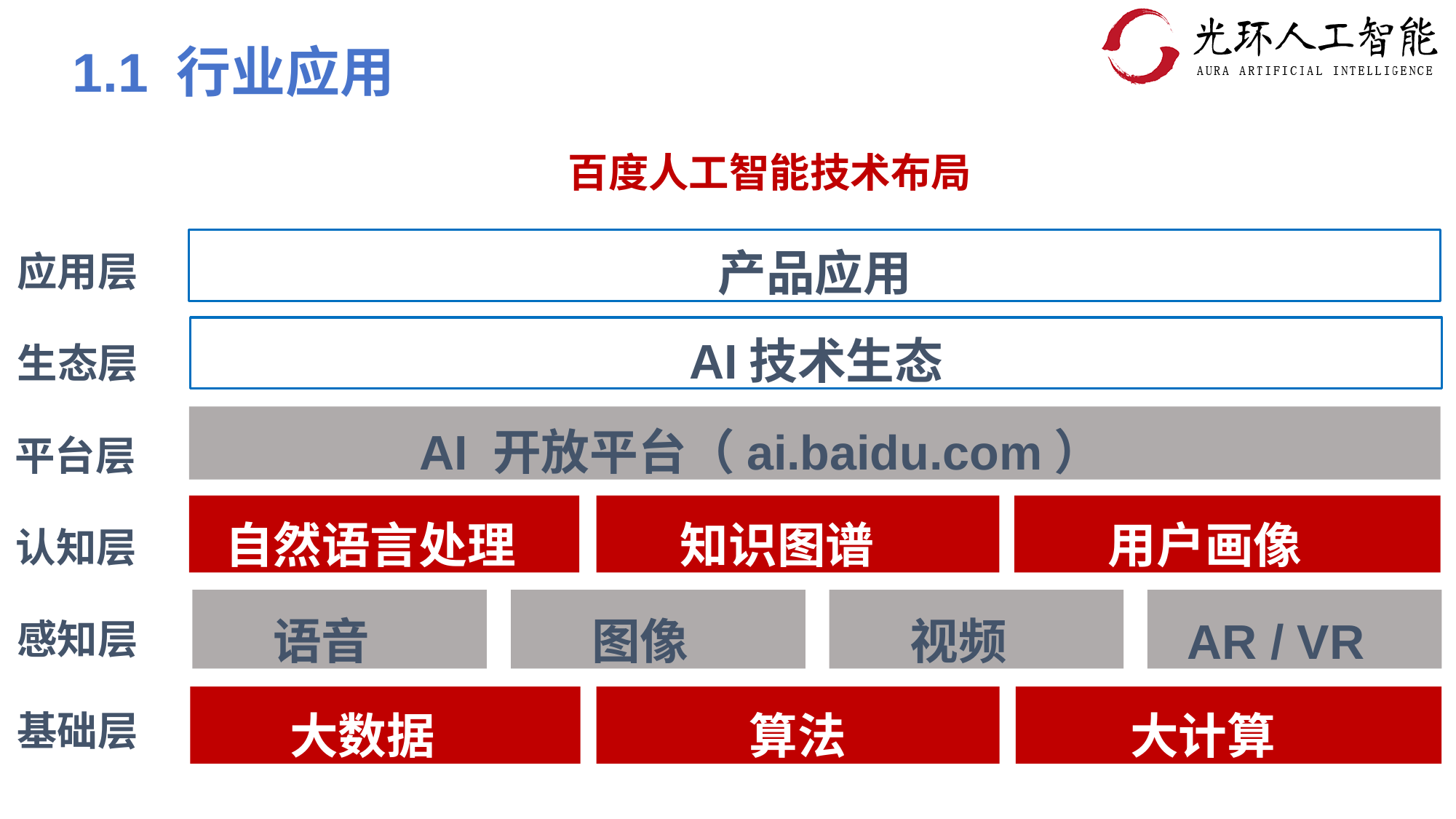

# 1.1 行业应用
百度人工智能技术布局
产品应用
应用层
AI技术生态
生态层
AI 开放平台（ai.baidu.com）
平台层
自然语言处理
知识图谱
用户画像
认知层
语音
图像
视频
AR / VR
感知层
大数据
算法
大计算
基础层